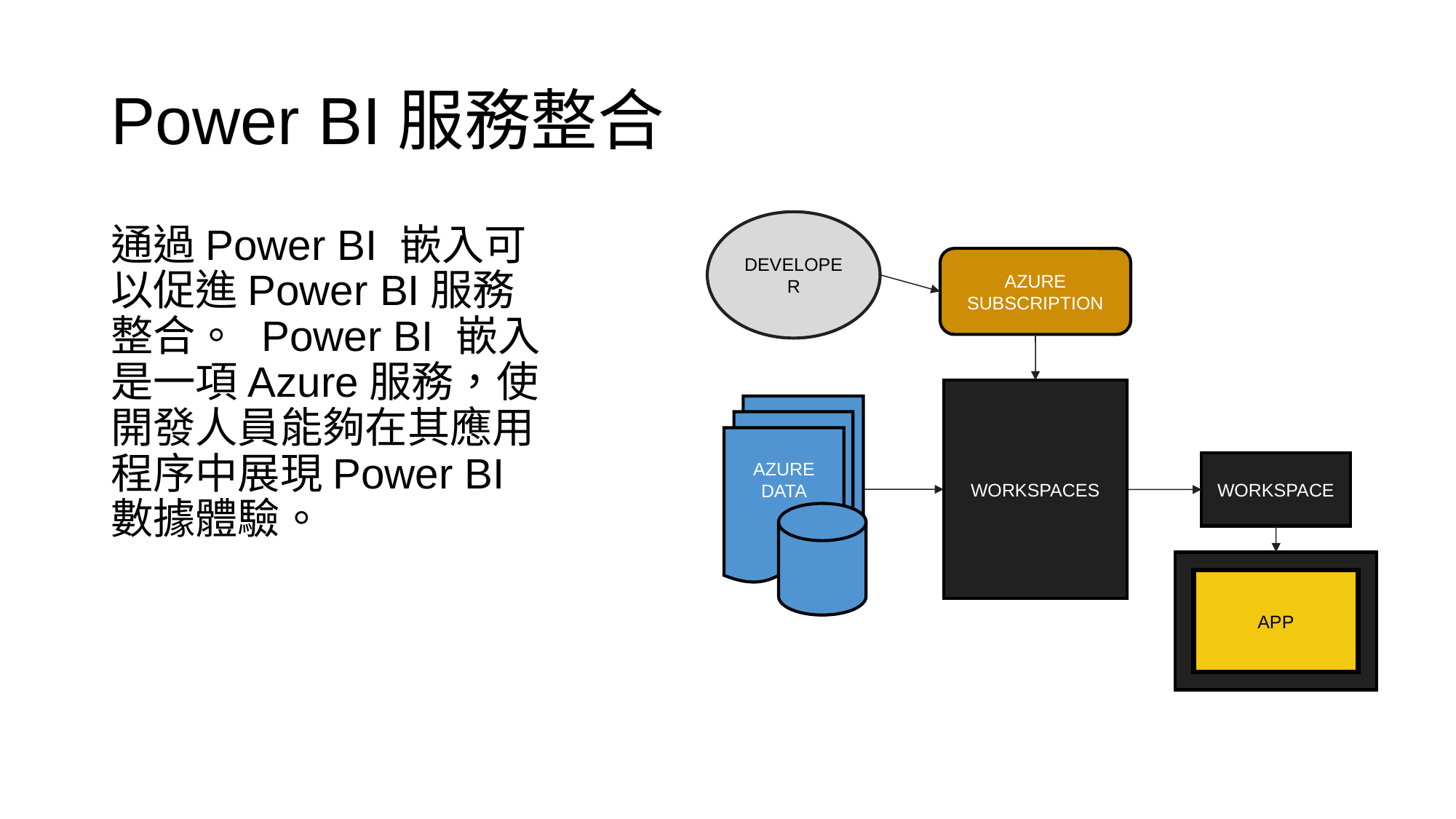

Power BI服務整合
DEVELOPER
AZURE
SUBSCRIPTION

WORKSPACES
AZURE
DATA

WORKSPACE

APP
APP
通過Power BI 嵌入可以促進Power BI服務整合。 Power BI 嵌入是一項Azure服務，使開發人員能夠在其應用程序中展現Power BI數據體驗。